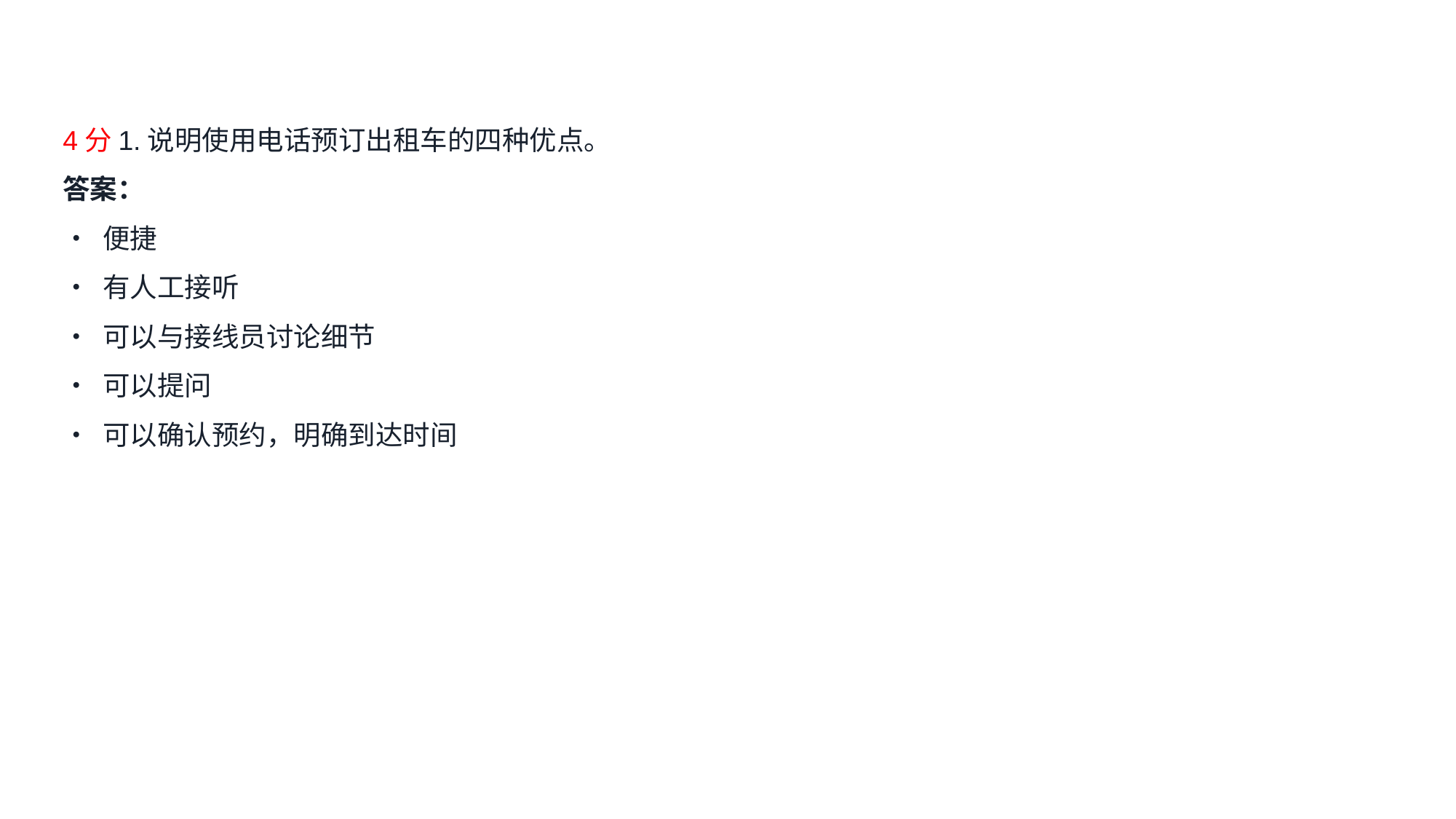

4分1.说明使用电话预订出租车的四种优点。
答案：
• 便捷
• 有人工接听
• 可以与接线员讨论细节
• 可以提问
• 可以确认预约，明确到达时间